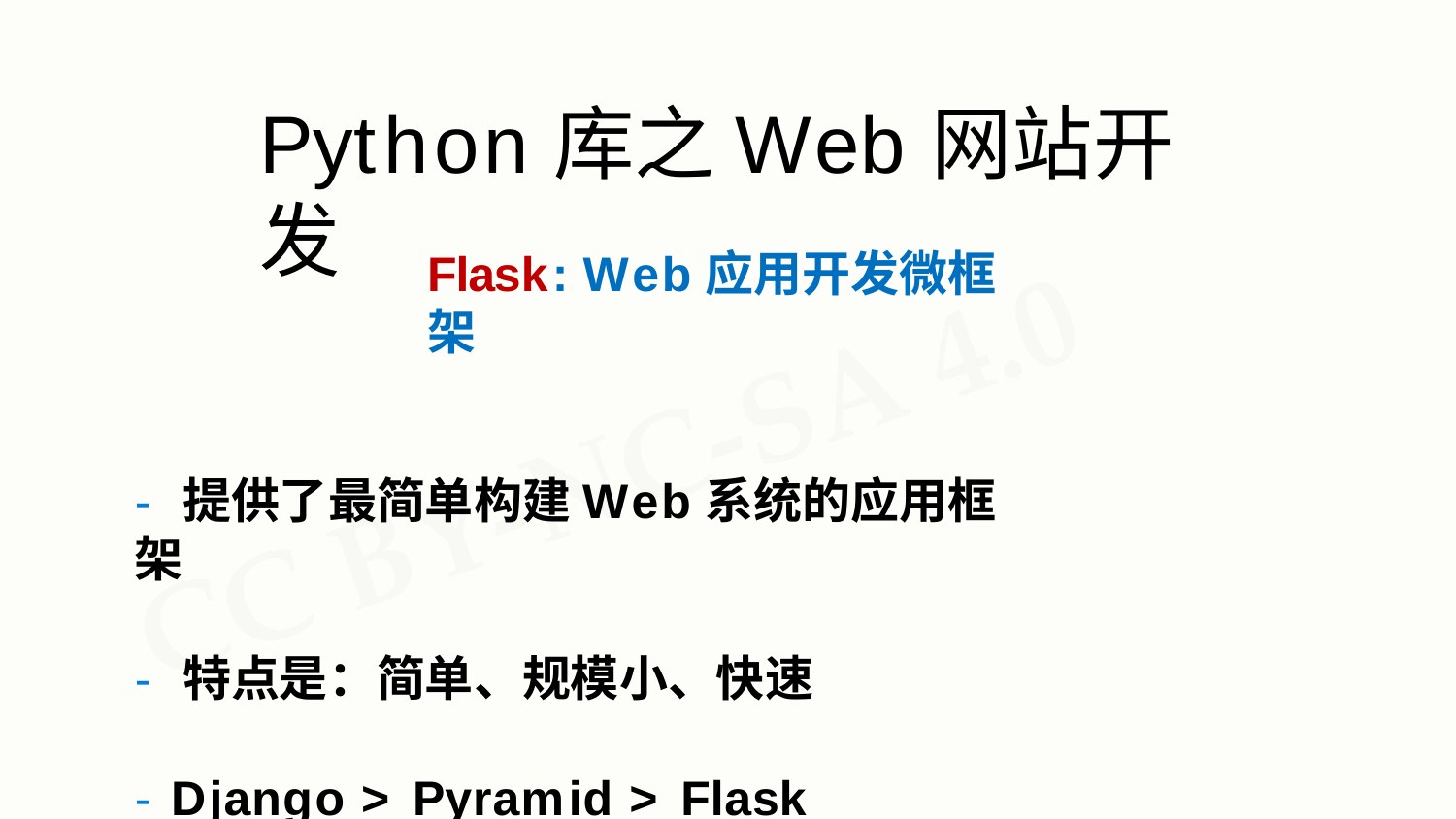

# Python库之Web网站开发
Flask: Web应用开发微框架

- 提供了最简单构建Web系统的应用框架

- 特点是：简单、规模小、快速

- Django > Pyramid > Flask